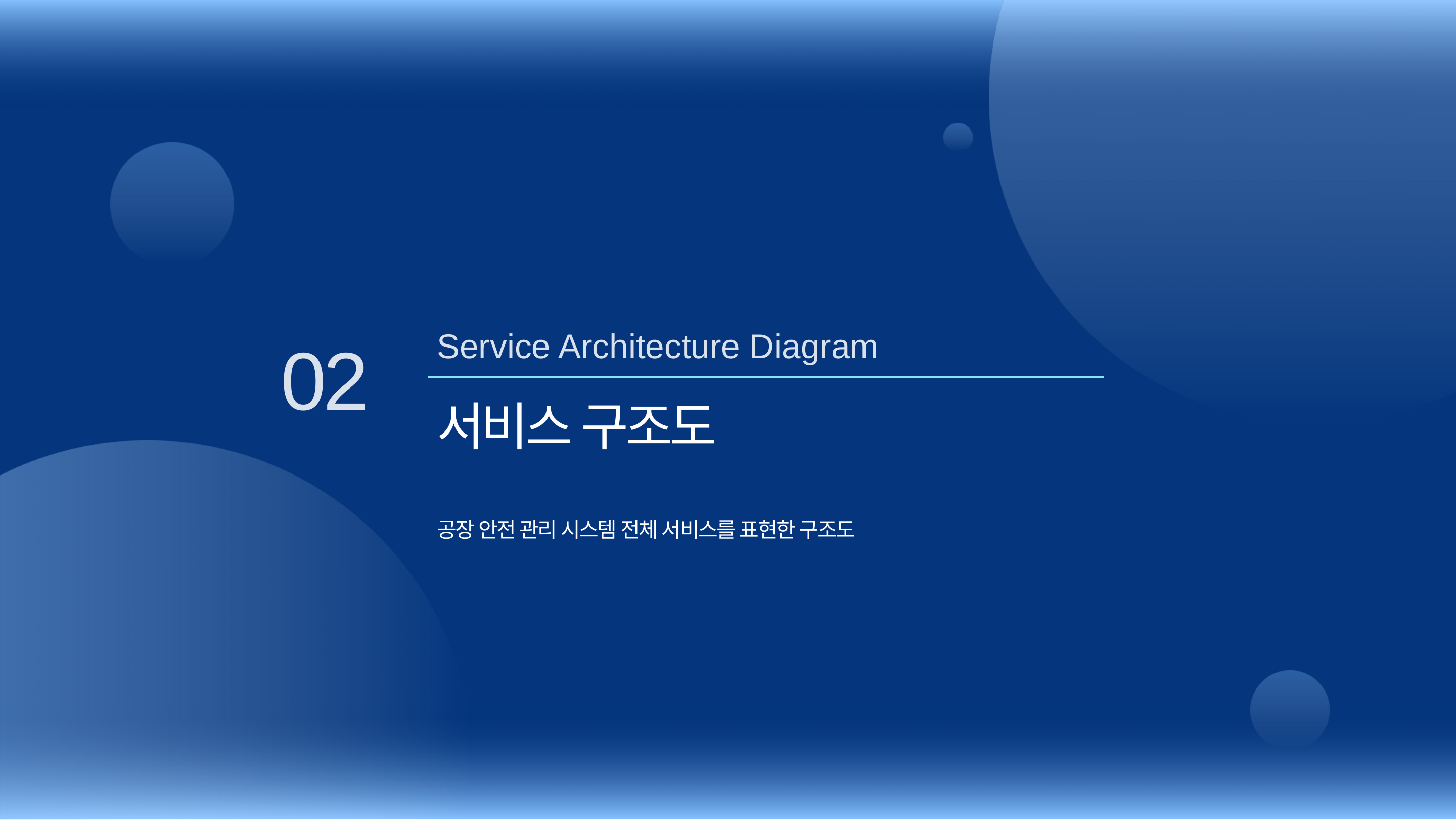

Service Architecture Diagram
02
서비스 구조도
공장 안전 관리 시스템 전체 서비스를 표현한 구조도